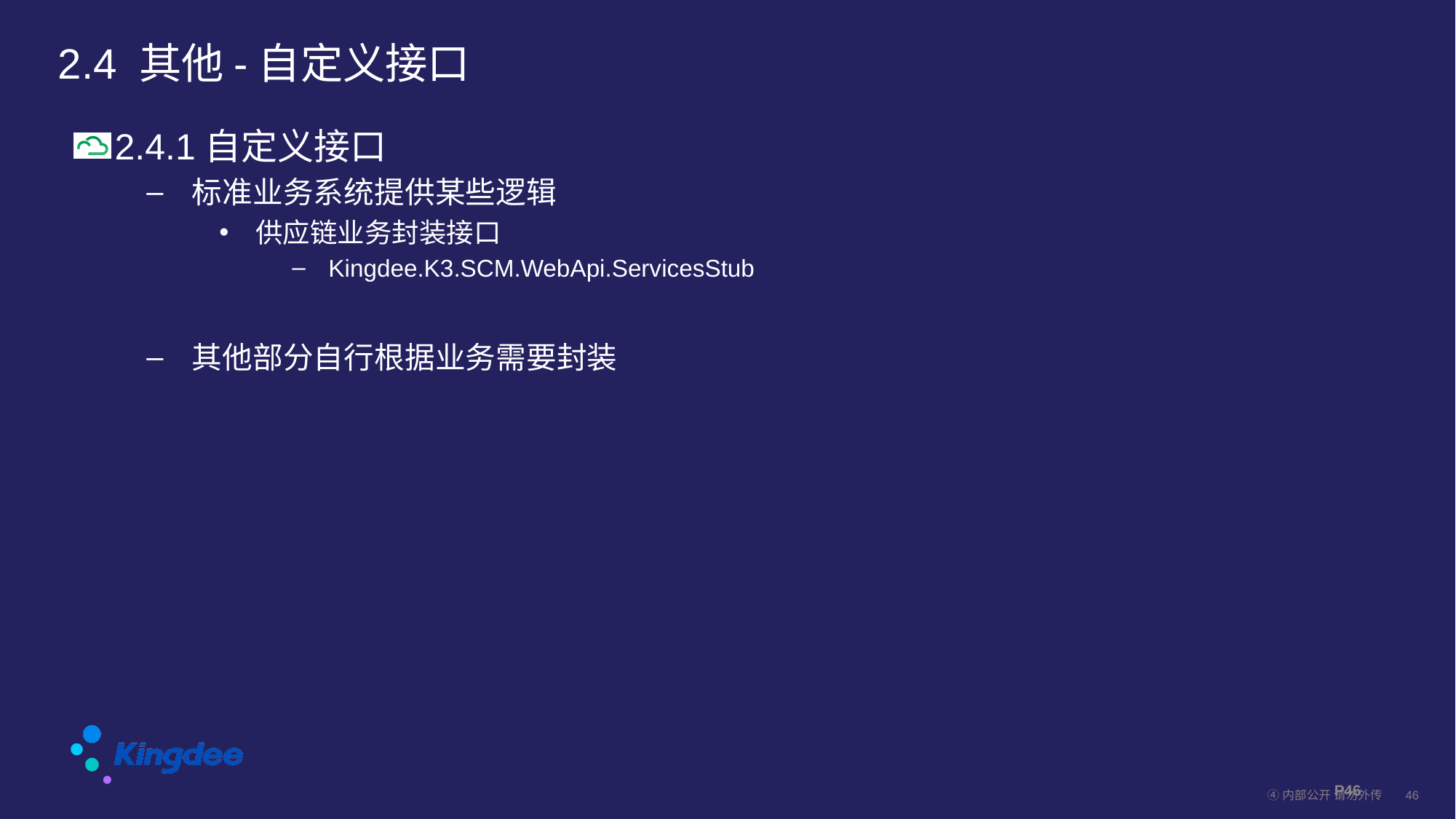

2.4 其他-自定义接口
2.4.1自定义接口
标准业务系统提供某些逻辑
供应链业务封装接口
Kingdee.K3.SCM.WebApi.ServicesStub

其他部分自行根据业务需要封装